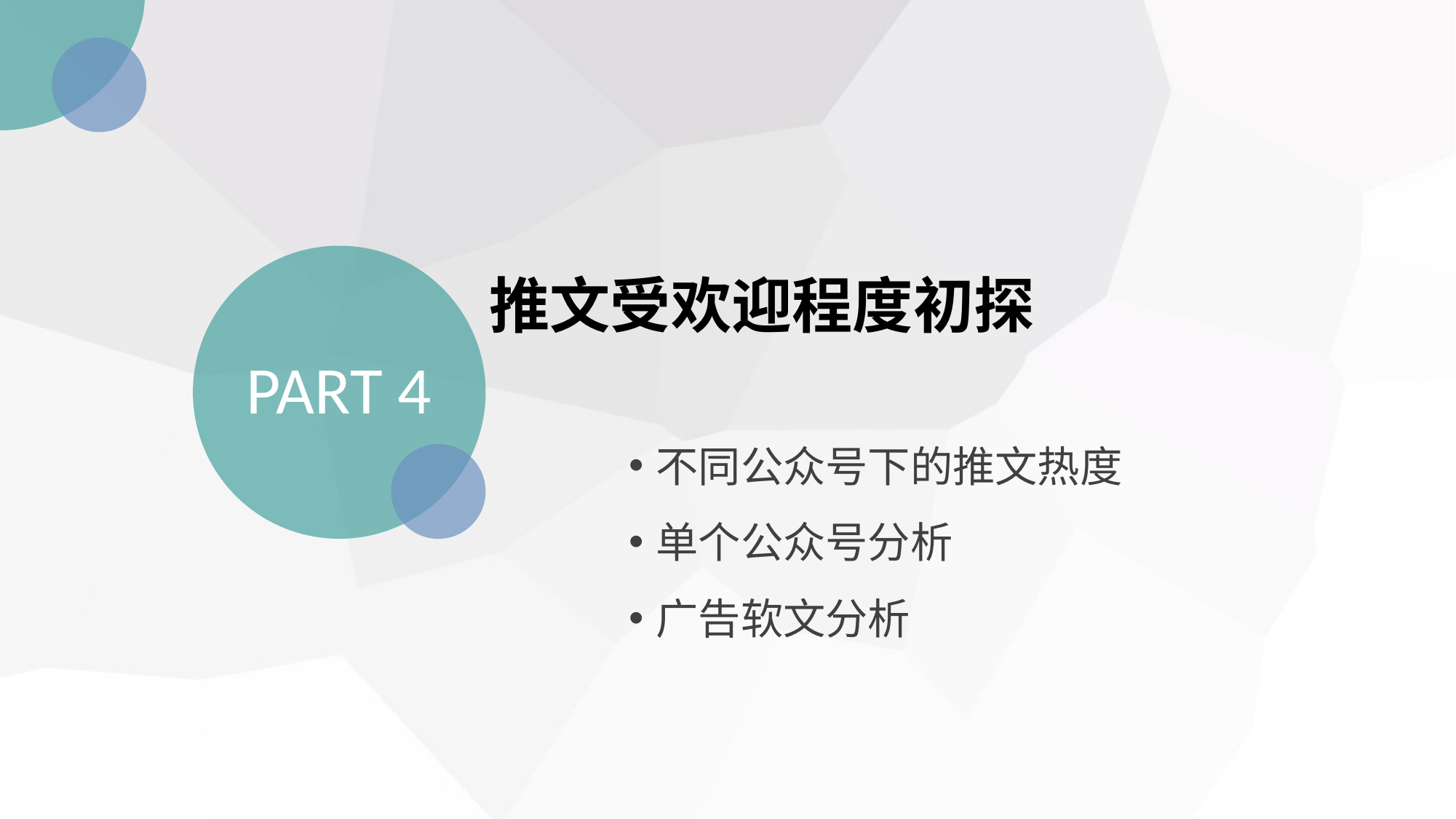

推文受欢迎程度初探
PART 4

不同公众号下的推文热度
单个公众号分析
广告软文分析